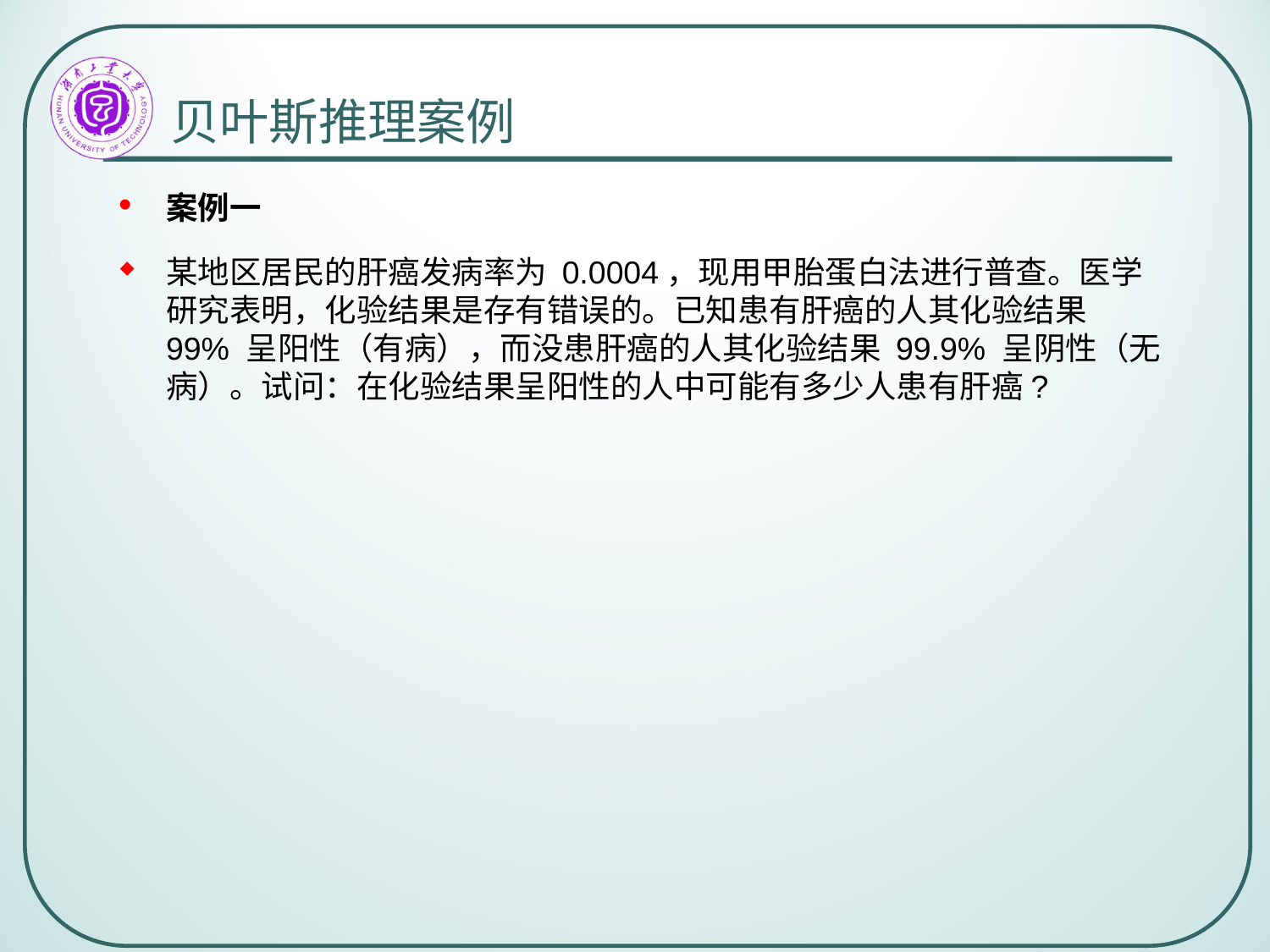

# 贝叶斯推理案例
案例一

某地区居民的肝癌发病率为 0.0004，现用甲胎蛋白法进行普查。医学研究表明，化验结果是存有错误的。已知患有肝癌的人其化验结果 99% 呈阳性（有病），而没患肝癌的人其化验结果 99.9% 呈阴性（无病）。试问：在化验结果呈阳性的人中可能有多少人患有肝癌?